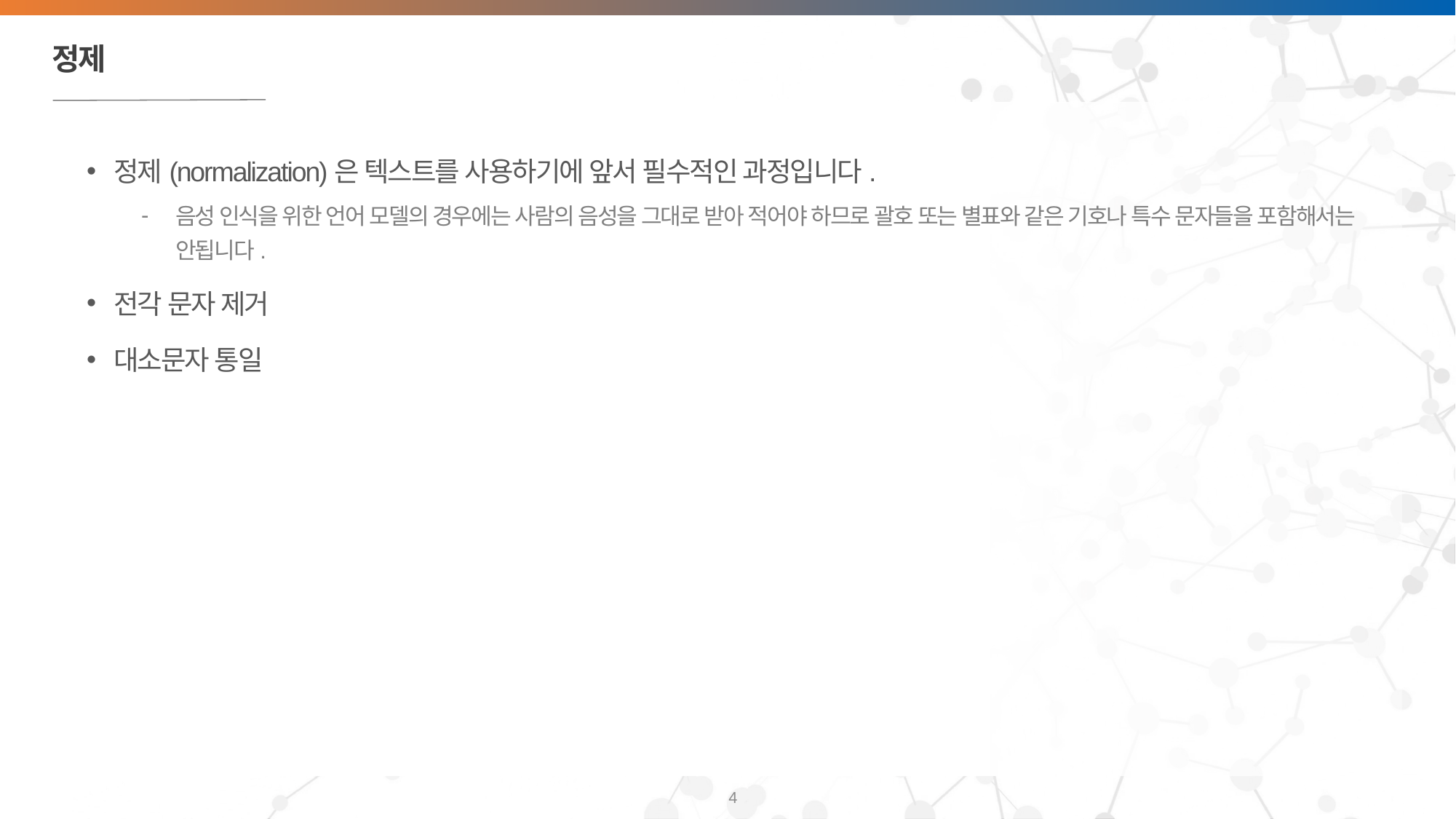

# 정제

정제(normalization)은 텍스트를 사용하기에 앞서 필수적인 과정입니다.
음성 인식을 위한 언어 모델의 경우에는 사람의 음성을 그대로 받아 적어야 하므로 괄호 또는 별표와 같은 기호나 특수 문자들을 포함해서는 안됩니다.
전각 문자 제거
대소문자 통일

4